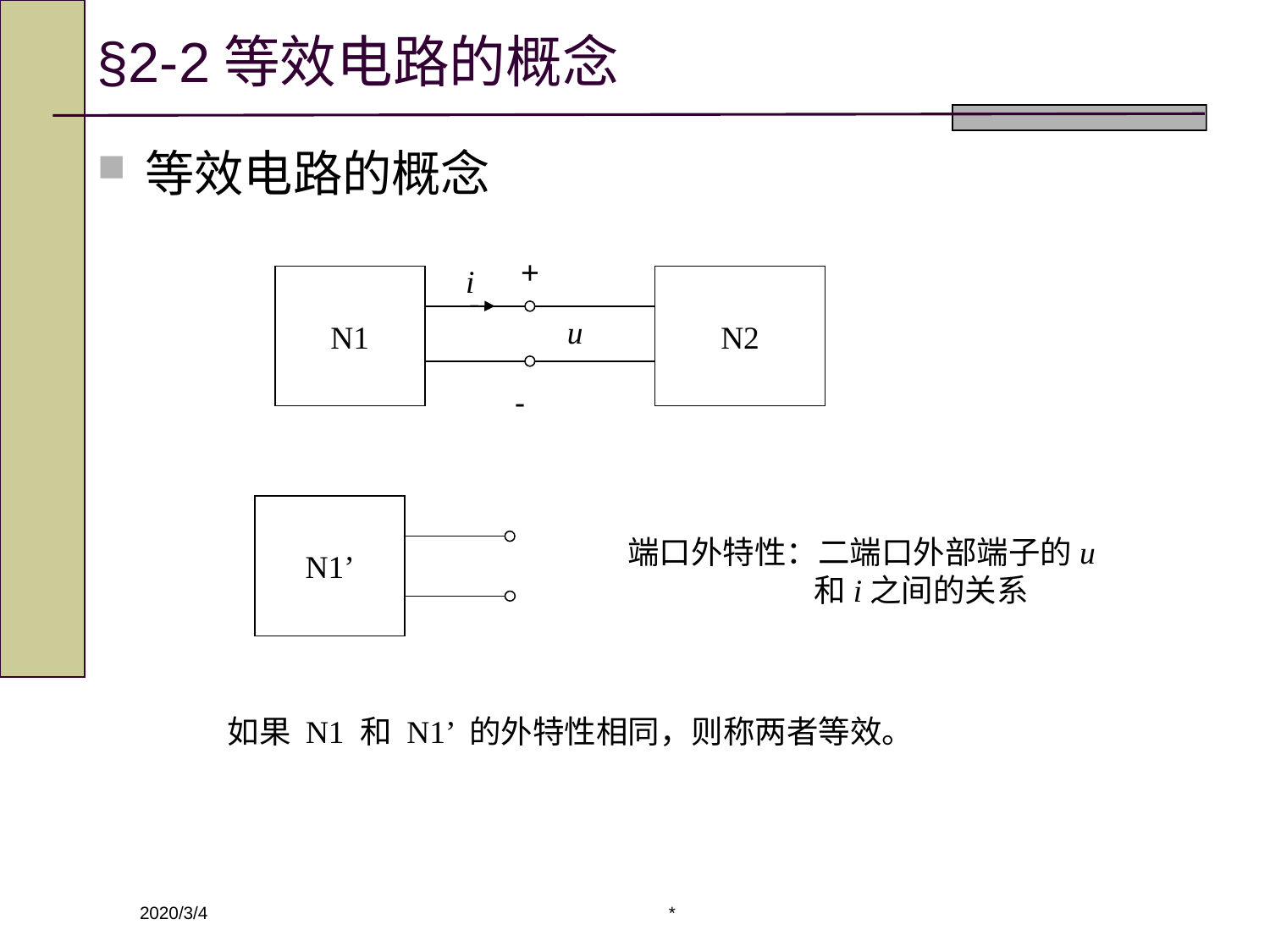

# §2-2等效电路的概念
等效电路的概念
+
i
N1
N2

u

-
N1’
端口外特性：二端口外部端子的u和i之间的关系

如果 N1 和 N1’ 的外特性相同，则称两者等效。
*
2020/3/4